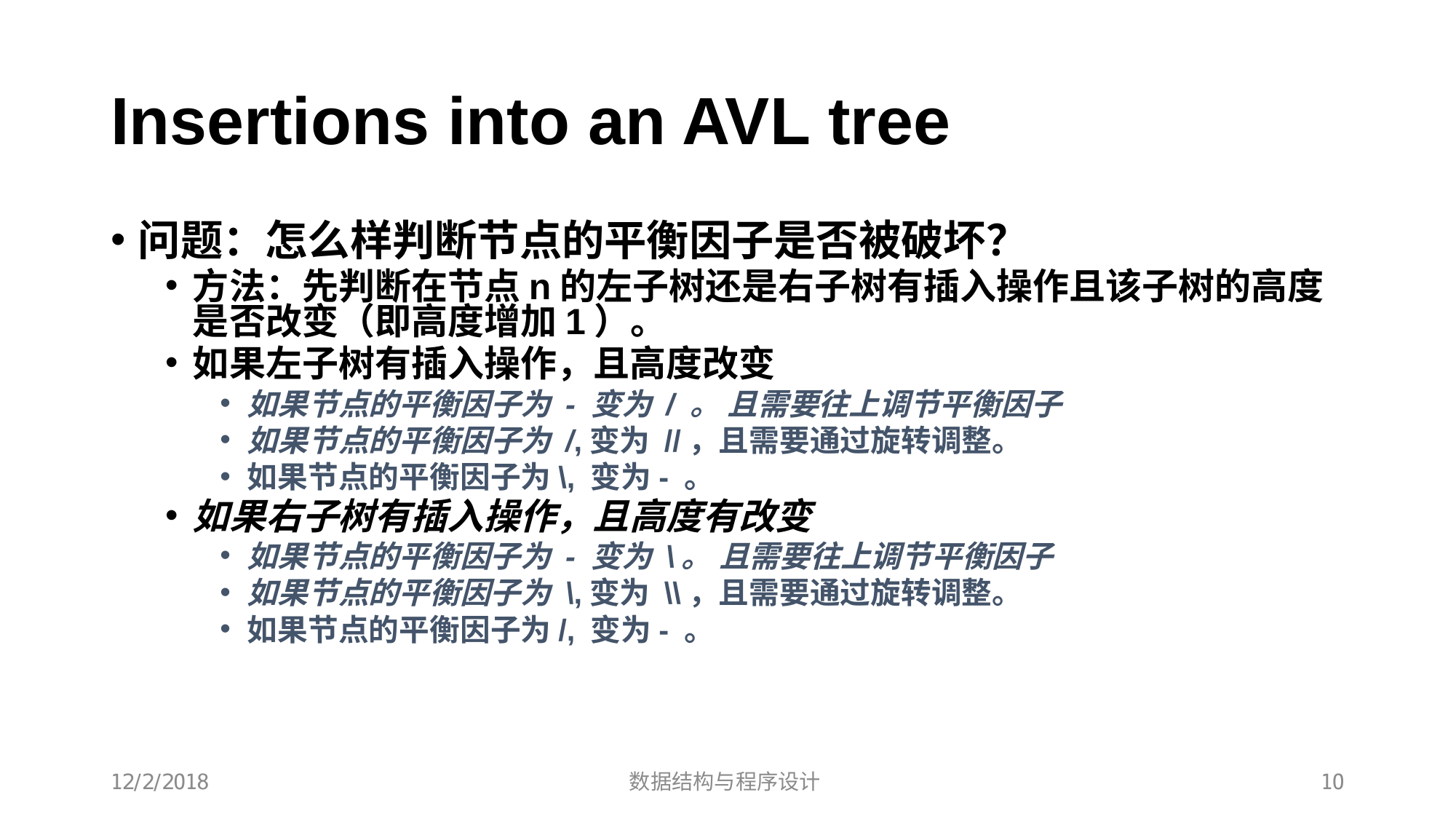

# Insertions into an AVL tree
问题：怎么样判断节点的平衡因子是否被破坏？
方法：先判断在节点n的左子树还是右子树有插入操作且该子树的高度是否改变（即高度增加1）。
如果左子树有插入操作，且高度改变
如果节点的平衡因子为 - 变为 / 。 且需要往上调节平衡因子
如果节点的平衡因子为 /,变为 //，且需要通过旋转调整。
如果节点的平衡因子为\, 变为- 。
如果右子树有插入操作，且高度有改变
如果节点的平衡因子为 - 变为 \。 且需要往上调节平衡因子
如果节点的平衡因子为 \,变为 \\，且需要通过旋转调整。
如果节点的平衡因子为/, 变为- 。

12/2/2018
数据结构与程序设计
10